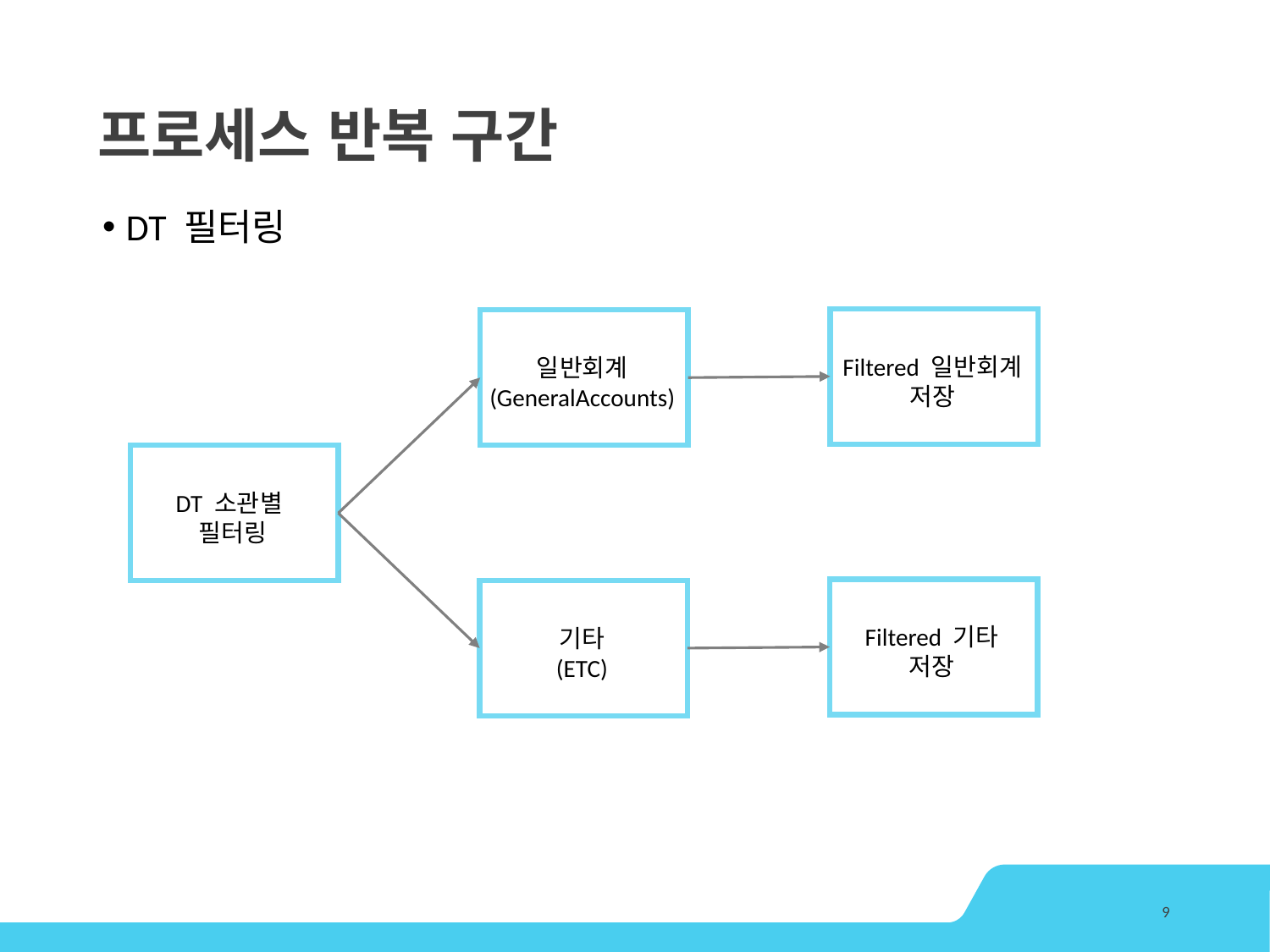

# 프로세스 반복 구간
DT 필터링

Filtered 일반회계
저장
일반회계
(GeneralAccounts)

DT 소관별
필터링

Filtered 기타
저장
기타
(ETC)
9